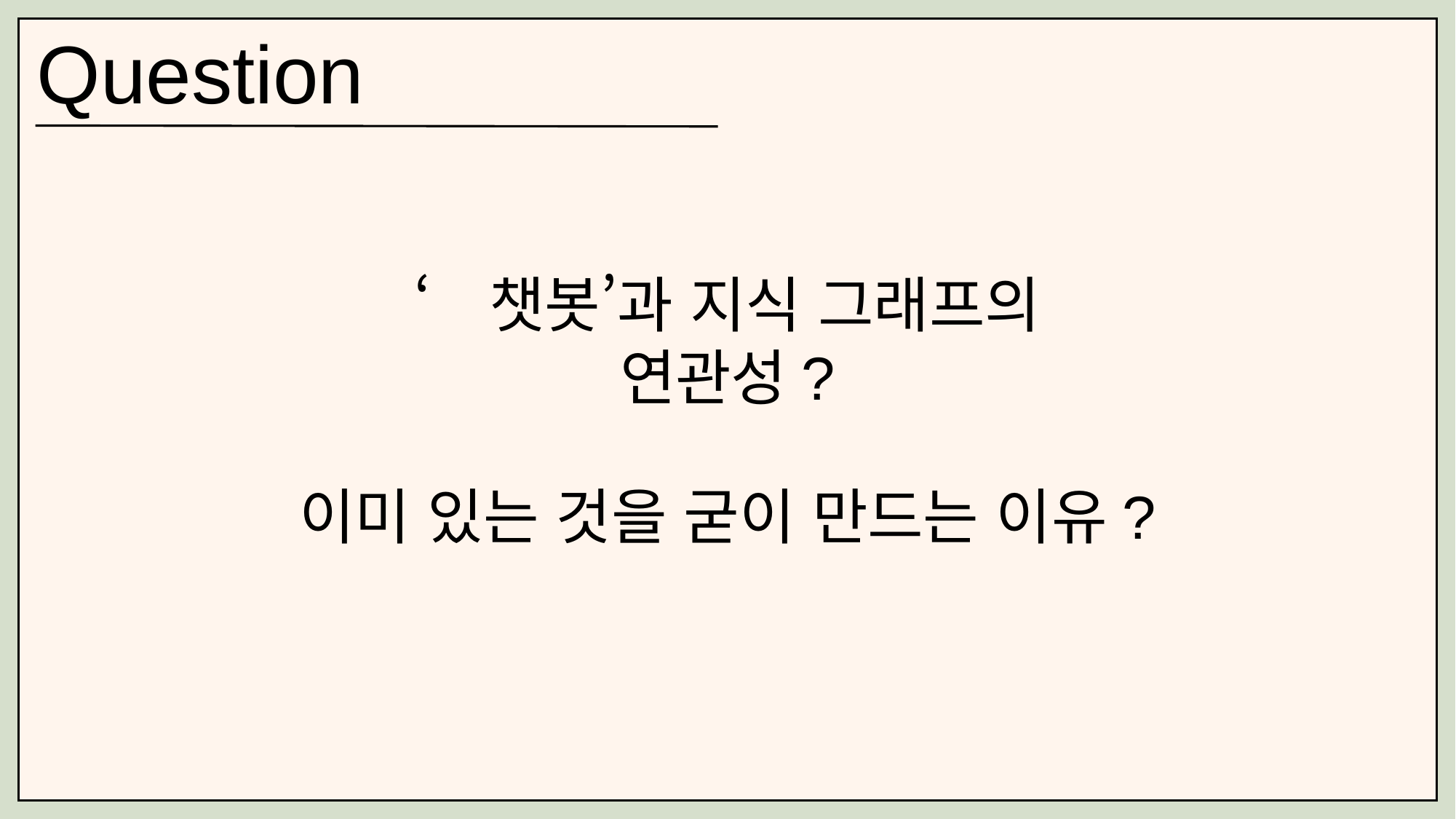

Question

‘챗봇’과 지식 그래프의 연관성?
이미 있는 것을 굳이 만드는 이유?